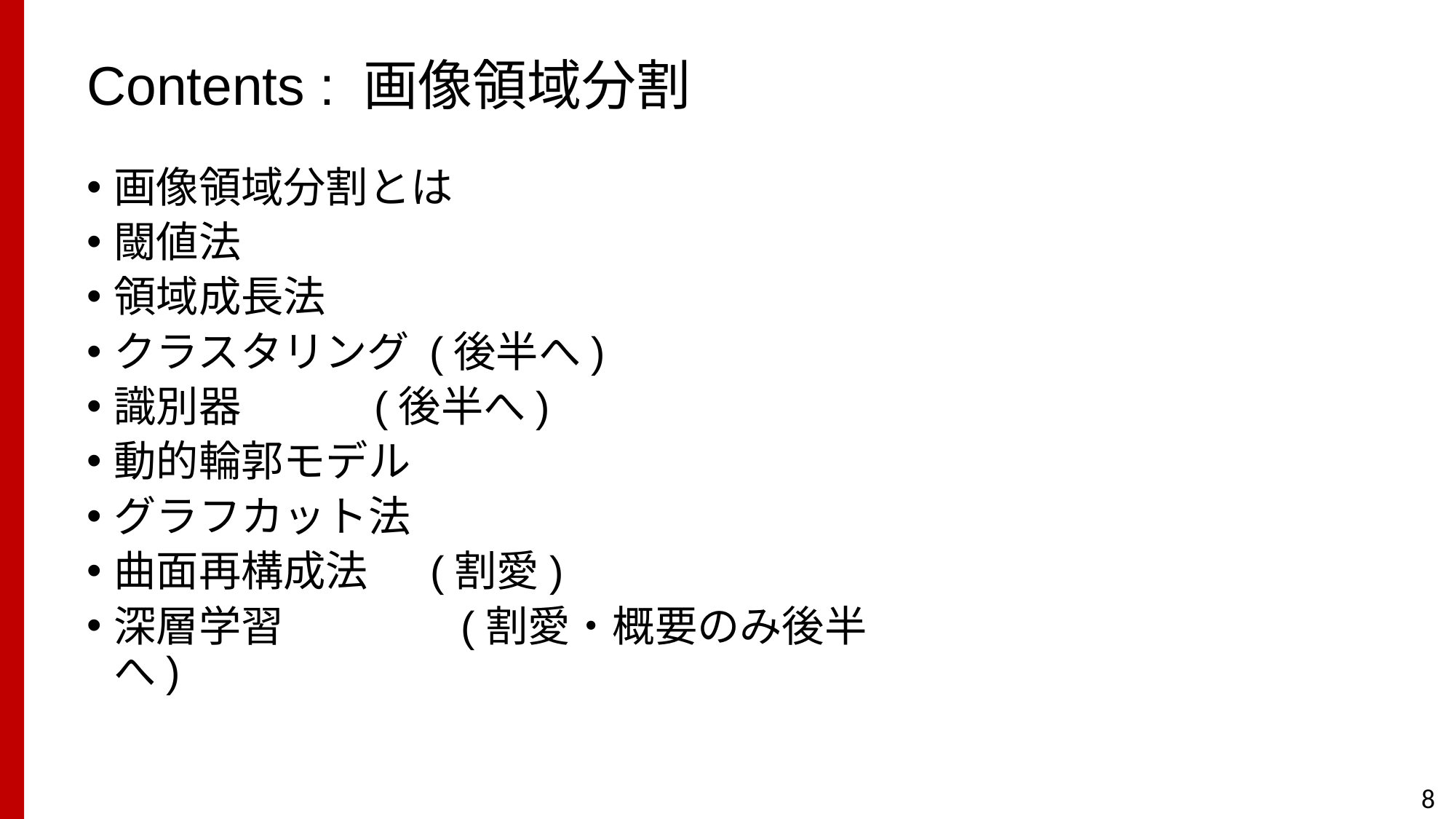

# Contents : 画像領域分割
画像領域分割とは
閾値法
領域成長法
クラスタリング (後半へ)
識別器             (後半へ)
動的輪郭モデル
グラフカット法
曲面再構成法 　(割愛)
深層学習 		 (割愛・概要のみ後半へ)
8